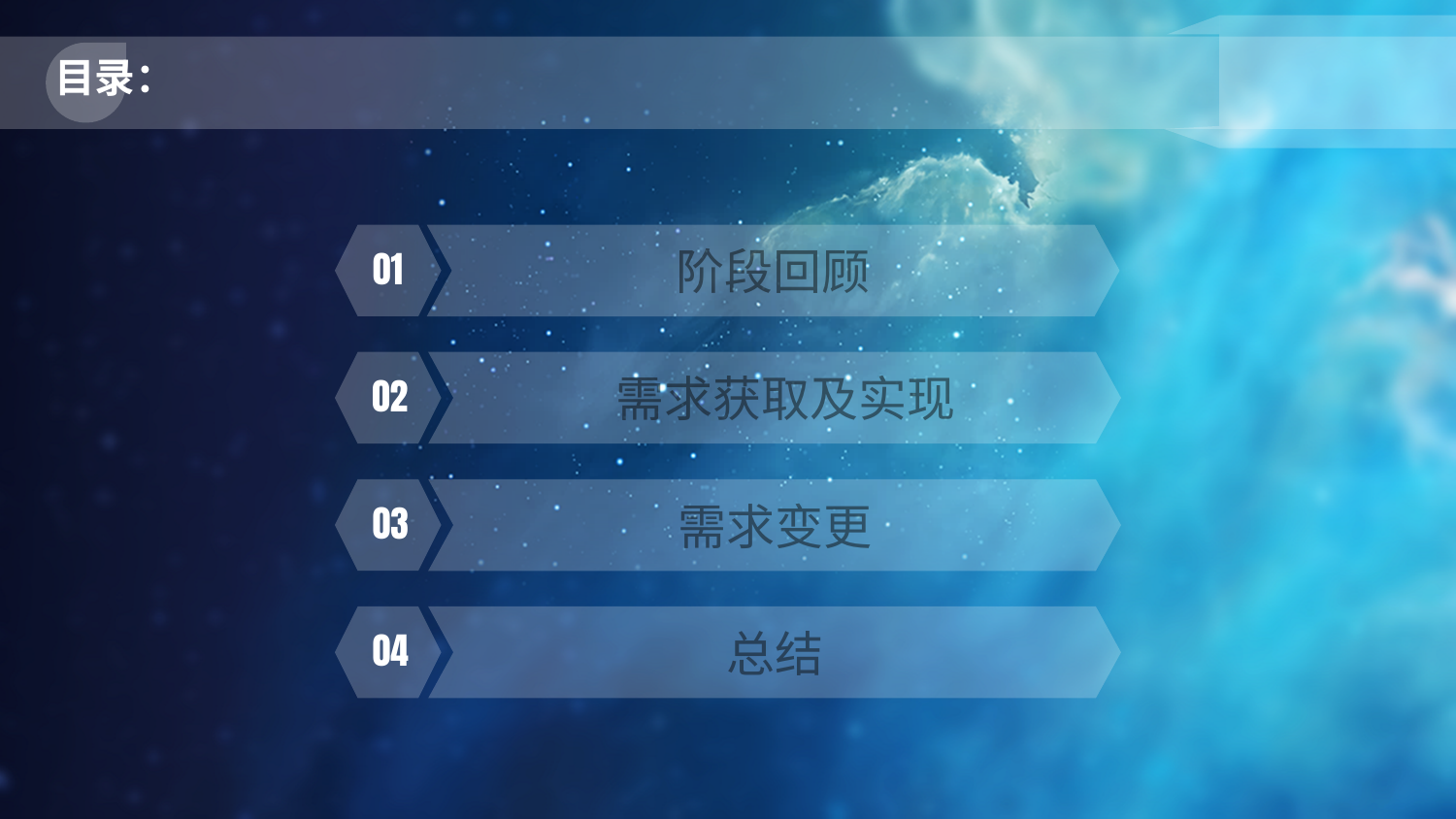

目录：

01
阶段回顾

02
 需求获取及实现

03
需求变更

04
总结